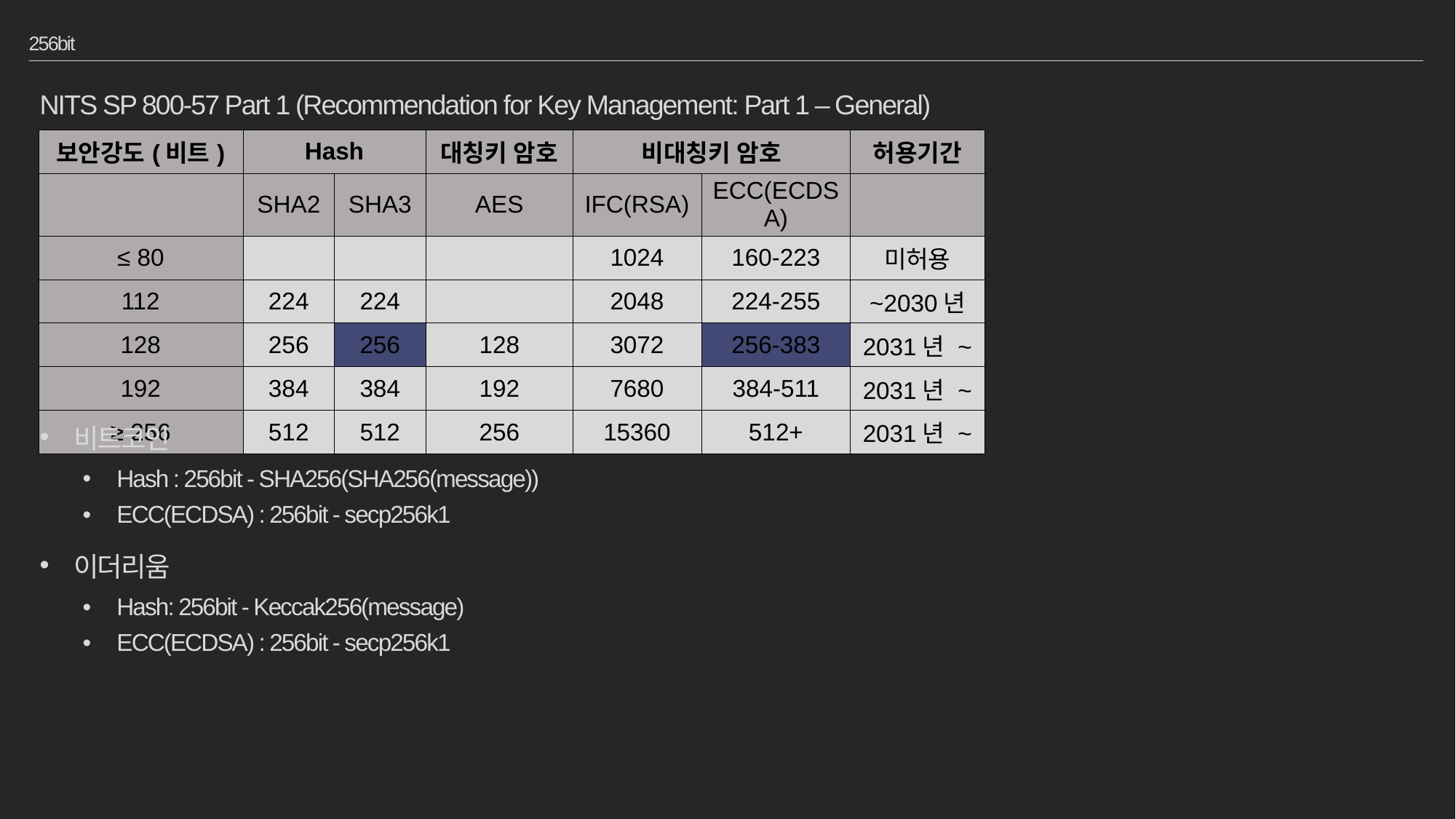

# 256bit
NITS SP 800-57 Part 1 (Recommendation for Key Management: Part 1 – General)
| 보안강도(비트) | Hash |  | 대칭키 암호 | 비대칭키 암호 |  | 허용기간 |
| --- | --- | --- | --- | --- | --- | --- |
|  | SHA2 | SHA3 | AES | IFC(RSA) | ECC(ECDSA) |  |
| ≤ 80 |  |  |  | 1024 | 160-223 | 미허용 |
| 112 | 224 | 224 |  | 2048 | 224-255 | ~2030년 |
| 128 | 256 | 256 | 128 | 3072 | 256-383 | 2031년 ~ |
| 192 | 384 | 384 | 192 | 7680 | 384-511 | 2031년 ~ |
| ≥ 256 | 512 | 512 | 256 | 15360 | 512+ | 2031년 ~ |
비트코인
Hash : 256bit - SHA256(SHA256(message))
ECC(ECDSA) : 256bit - secp256k1
이더리움
Hash: 256bit - Keccak256(message)
ECC(ECDSA) : 256bit - secp256k1